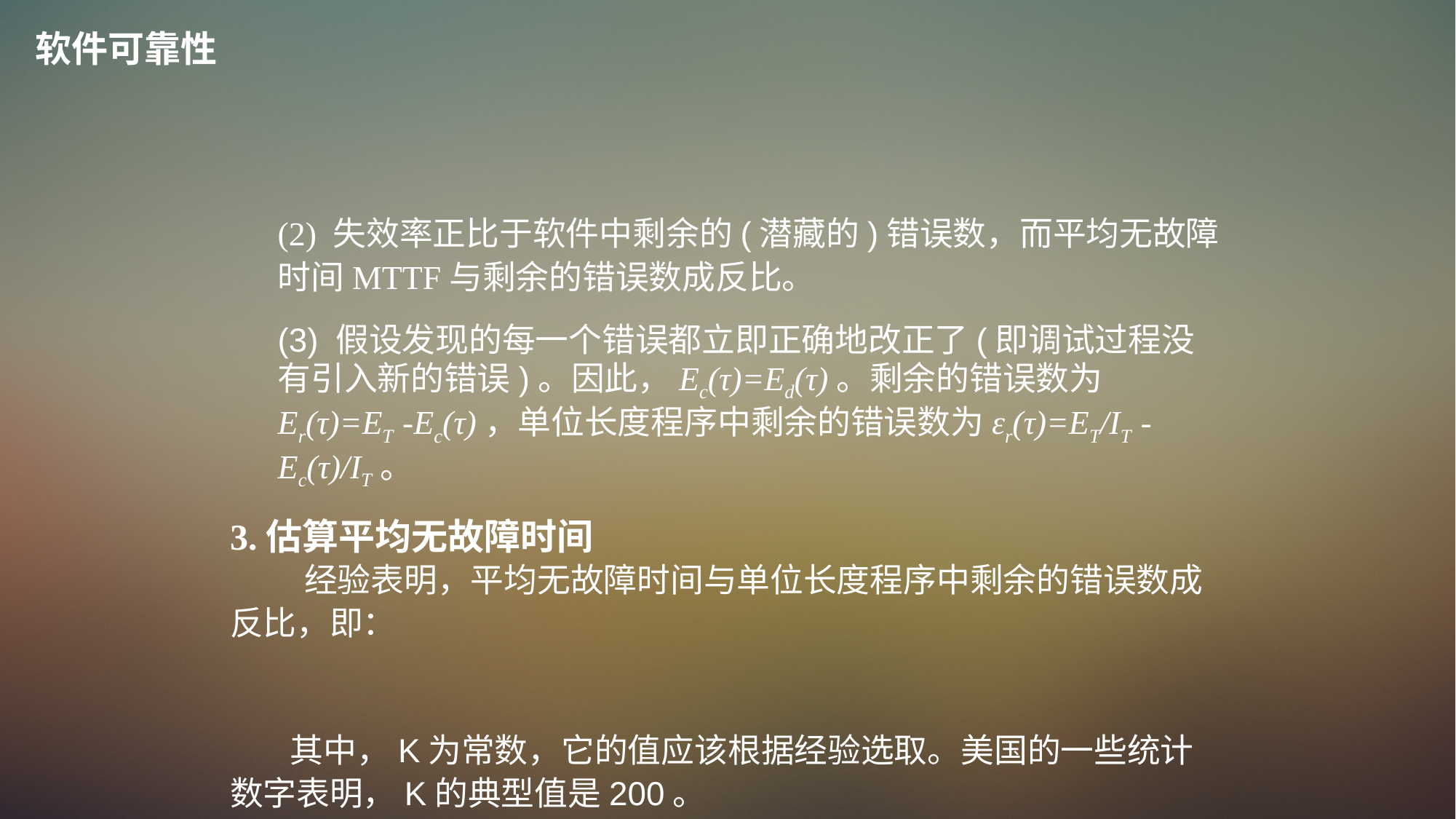

软件可靠性
(2) 失效率正比于软件中剩余的(潜藏的)错误数，而平均无故障时间MTTF与剩余的错误数成反比。
(3) 假设发现的每一个错误都立即正确地改正了(即调试过程没有引入新的错误)。因此，Ec(τ)=Ed(τ)。剩余的错误数为Er(τ)=ET  -Ec(τ)，单位长度程序中剩余的错误数为εr(τ)=ET/IT  -  Ec(τ)/IT。
3.估算平均无故障时间
        经验表明，平均无故障时间与单位长度程序中剩余的错误数成反比，即：

       其中，K为常数，它的值应该根据经验选取。美国的一些统计数字表明，K的典型值是200。